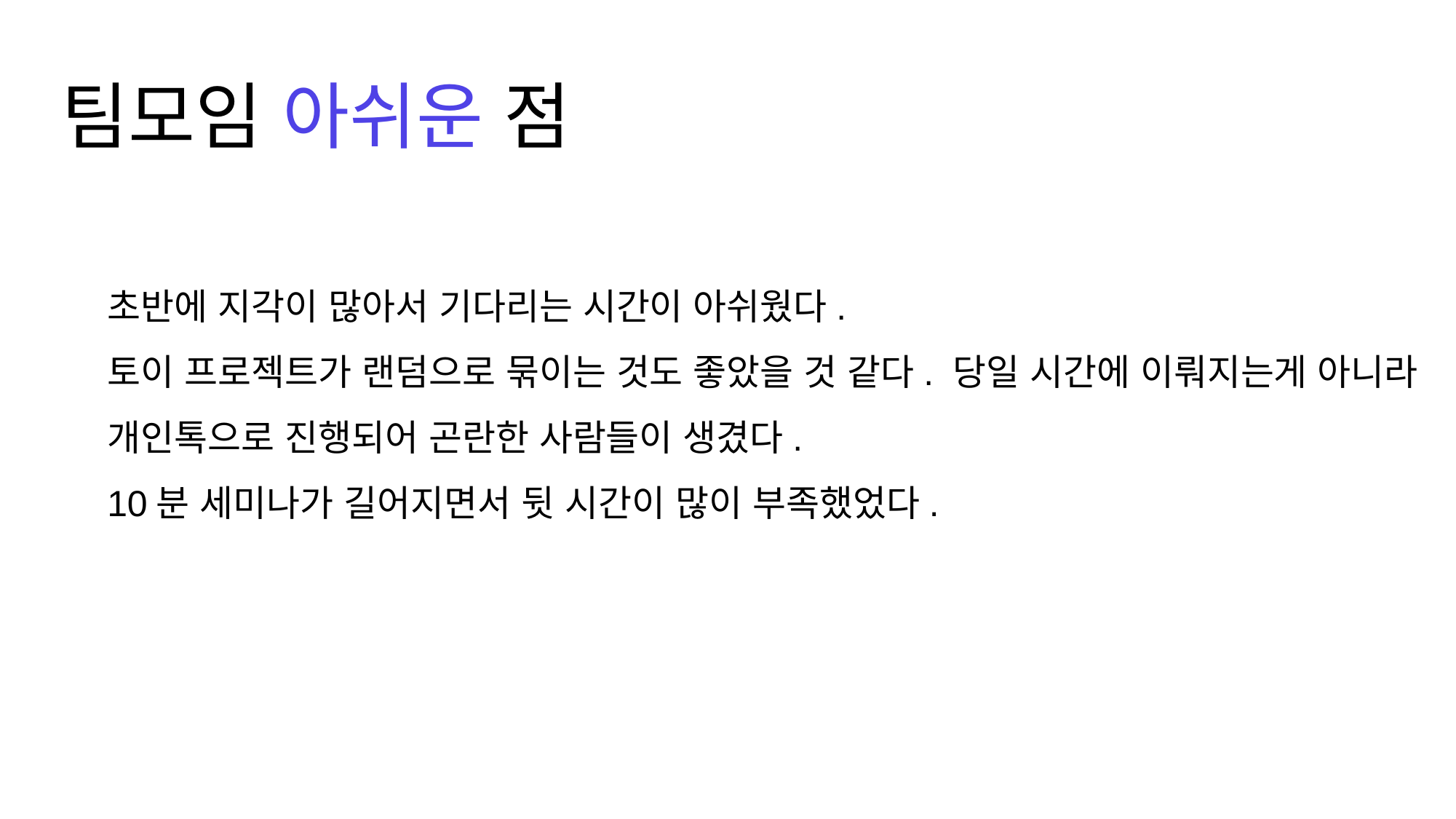

팀모임 아쉬운 점
초반에 지각이 많아서 기다리는 시간이 아쉬웠다.
토이 프로젝트가 랜덤으로 묶이는 것도 좋았을 것 같다. 당일 시간에 이뤄지는게 아니라
개인톡으로 진행되어 곤란한 사람들이 생겼다.
10분 세미나가 길어지면서 뒷 시간이 많이 부족했었다.